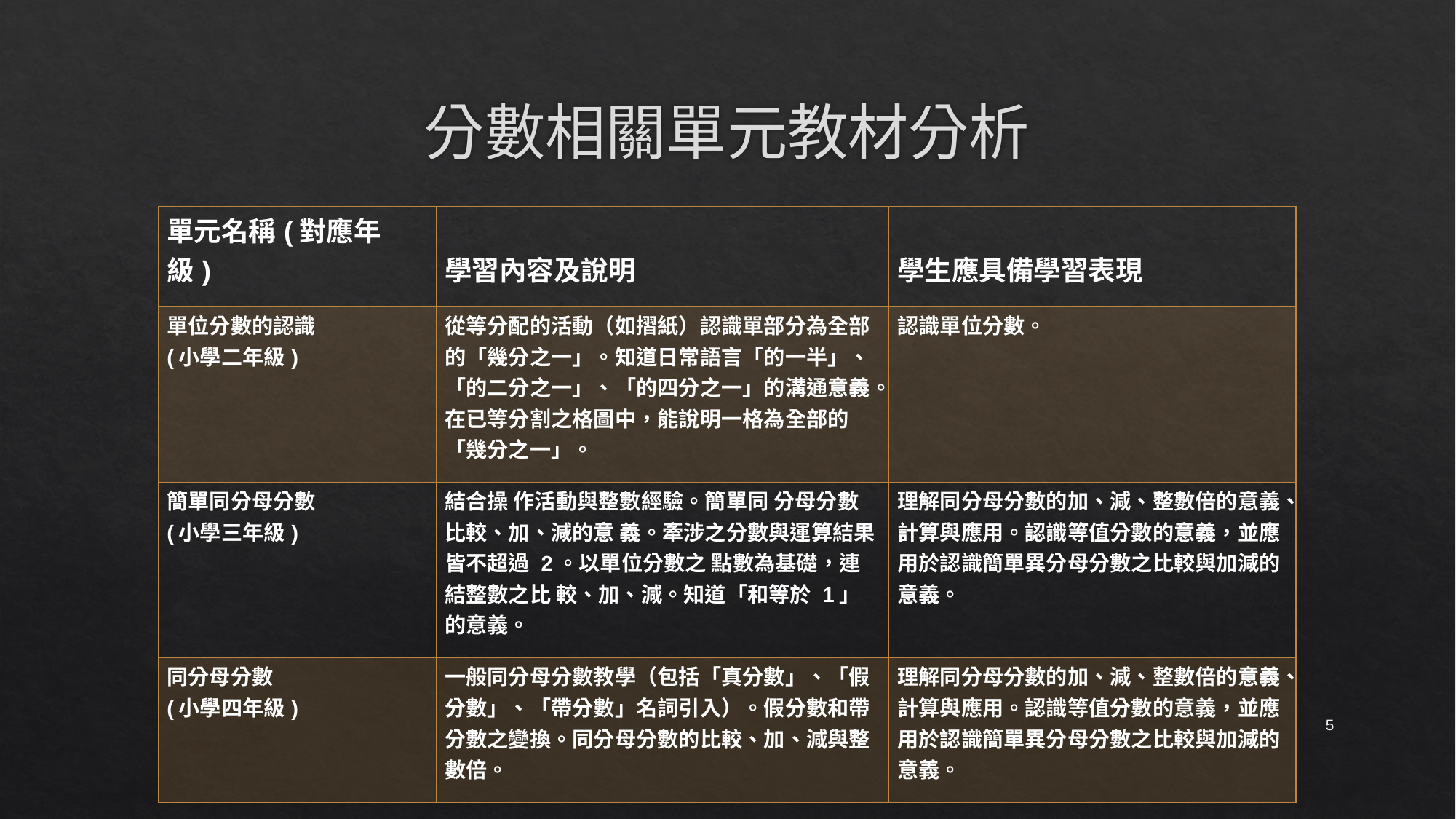

# 分數相關單元教材分析
| 單元名稱(對應年級) | 學習內容及說明 | 學生應具備學習表現 |
| --- | --- | --- |
| 單位分數的認識 (小學二年級) | 從等分配的活動（如摺紙）認識單部分為全部的「幾分之一」。知道日常語言「的一半」、「的二分之一」、「的四分之一」的溝通意義。在已等分割之格圖中，能說明一格為全部的「幾分之一」。 | 認識單位分數。 |
| 簡單同分母分數 (小學三年級) | 結合操 作活動與整數經驗。簡單同 分母分數比較、加、減的意 義。牽涉之分數與運算結果 皆不超過 2。以單位分數之 點數為基礎，連結整數之比 較、加、減。知道「和等於 1」的意義。 | 理解同分母分數的加、減、整數倍的意義、計算與應用。認識等值分數的意義，並應用於認識簡單異分母分數之比較與加減的意義。 |
| 同分母分數 (小學四年級) | 一般同分母分數教學（包括「真分數」、「假分數」、「帶分數」名詞引入）。假分數和帶分數之變換。同分母分數的比較、加、減與整數倍。 | 理解同分母分數的加、減、整數倍的意義、計算與應用。認識等值分數的意義，並應用於認識簡單異分母分數之比較與加減的意義。 |
5